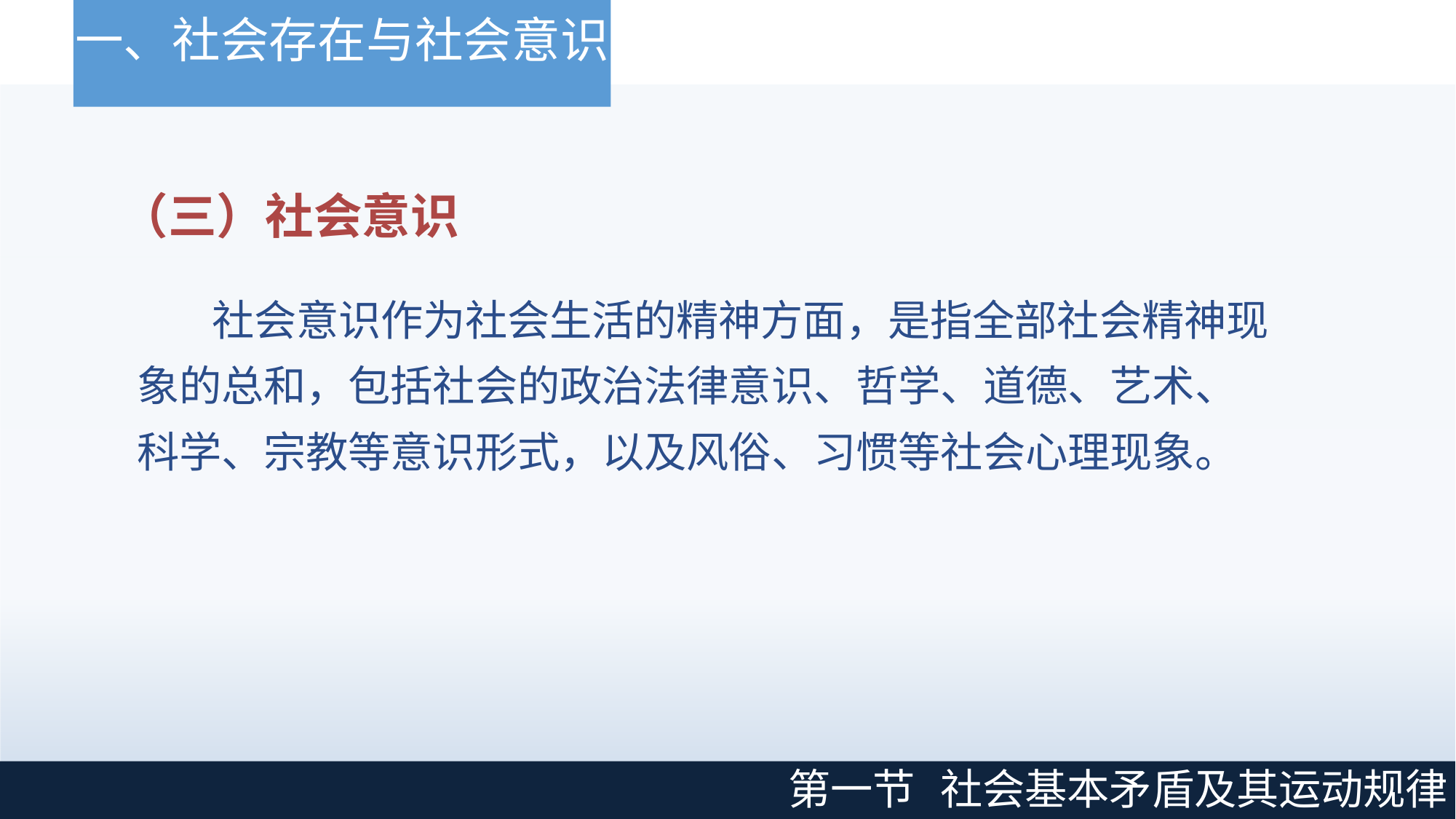

# 一、社会存在与社会意识

（三）社会意识
社会意识作为社会生活的精神方面，是指全部社会精神现 象的总和，包括社会的政治法律意识、哲学、道德、艺术、 科学、宗教等意识形式，以及风俗、习惯等社会心理现象。
第一节
社会基本矛盾及其运动规律